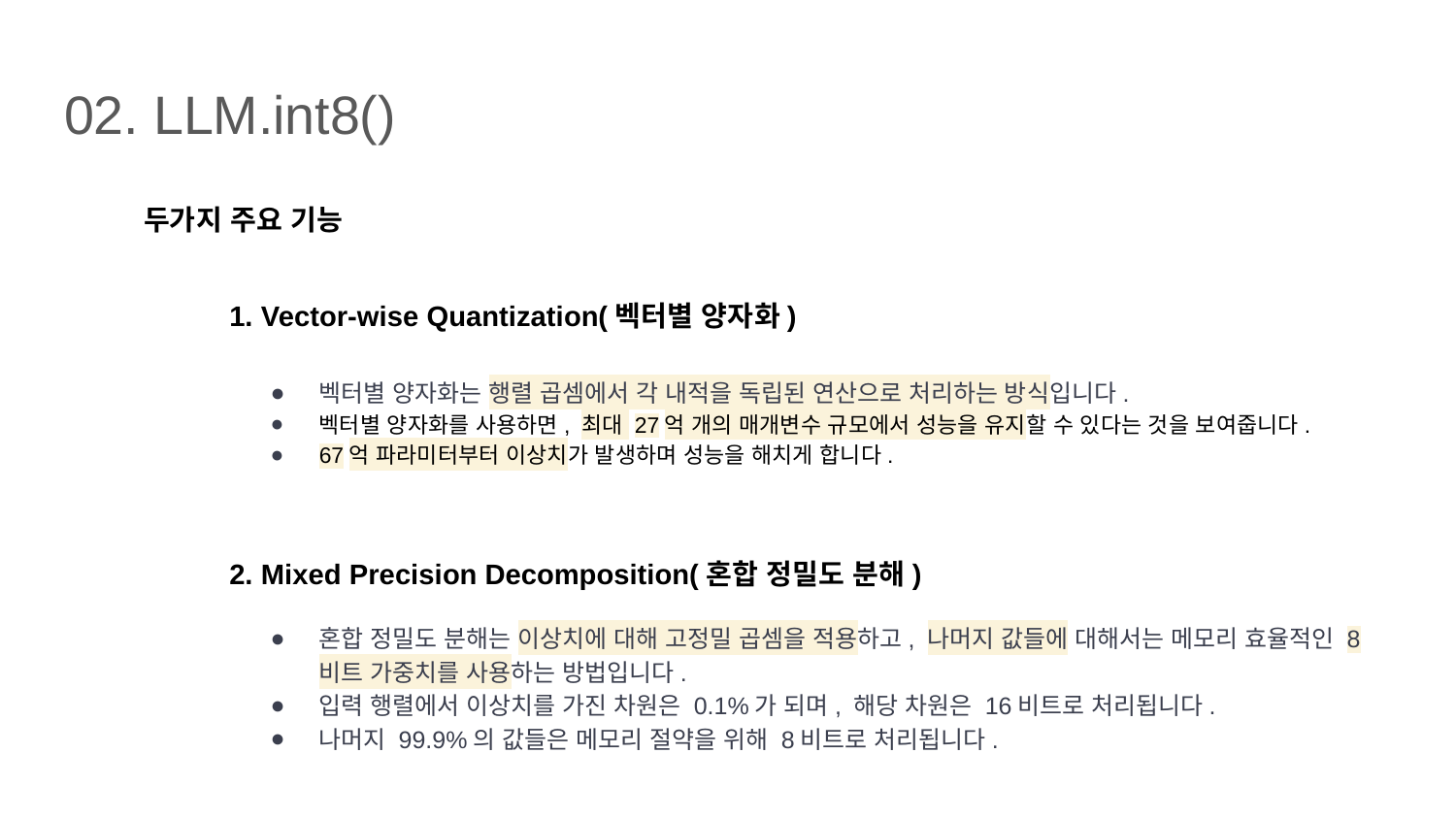

# 02. LLM.int8()
두가지 주요 기능
1. Vector-wise Quantization(벡터별 양자화)
벡터별 양자화는 행렬 곱셈에서 각 내적을 독립된 연산으로 처리하는 방식입니다.
벡터별 양자화를 사용하면, 최대 27억 개의 매개변수 규모에서 성능을 유지할 수 있다는 것을 보여줍니다.
67억 파라미터부터 이상치가 발생하며 성능을 해치게 합니다.
2. Mixed Precision Decomposition(혼합 정밀도 분해)
혼합 정밀도 분해는 이상치에 대해 고정밀 곱셈을 적용하고, 나머지 값들에 대해서는 메모리 효율적인 8비트 가중치를 사용하는 방법입니다.
입력 행렬에서 이상치를 가진 차원은 0.1%가 되며, 해당 차원은 16비트로 처리됩니다.
나머지 99.9%의 값들은 메모리 절약을 위해 8비트로 처리됩니다.